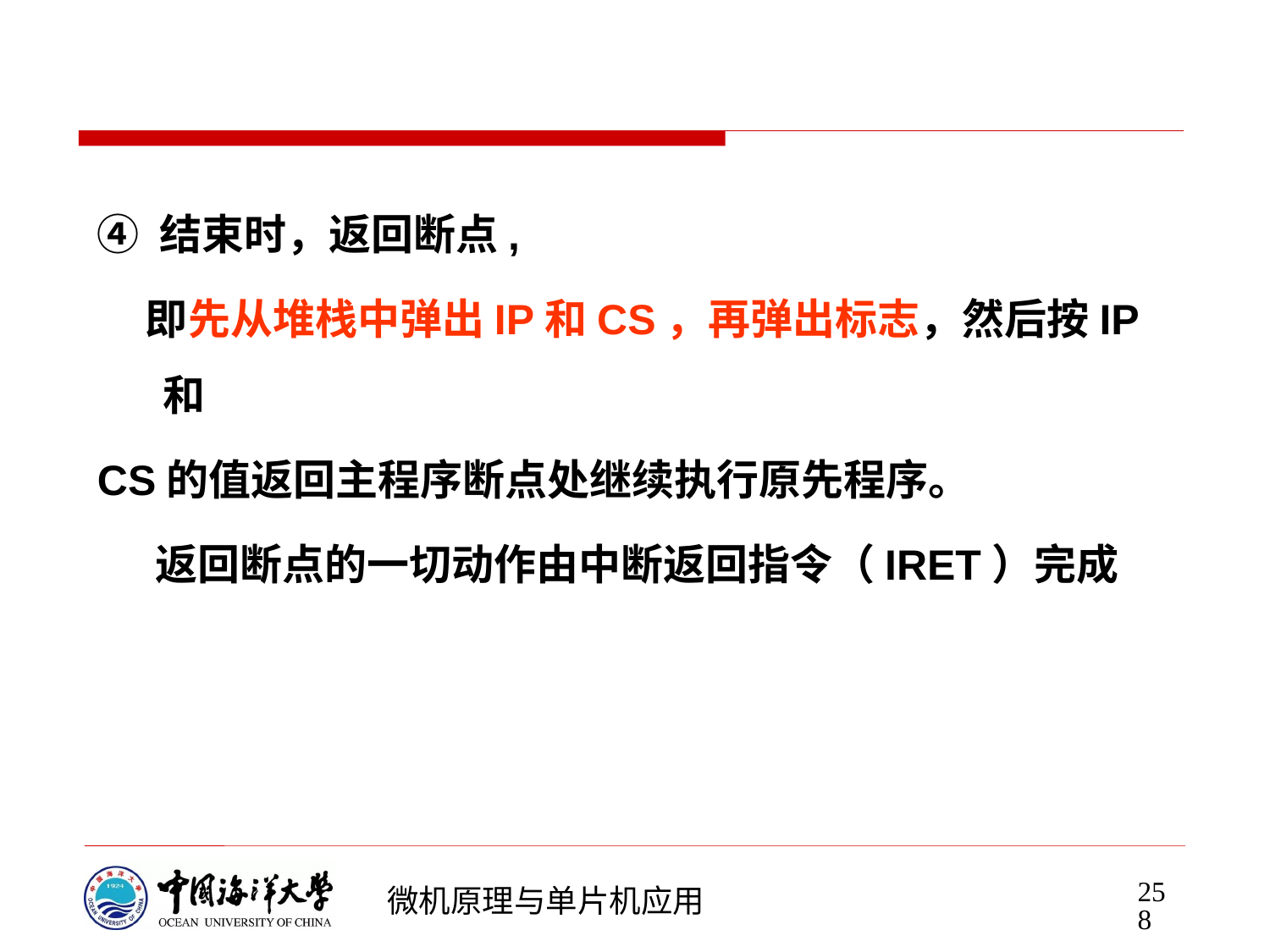

#
④ 结束时，返回断点,
    即先从堆栈中弹出IP和CS，再弹出标志，然后按IP和
CS的值返回主程序断点处继续执行原先程序。
     返回断点的一切动作由中断返回指令（IRET）完成

258